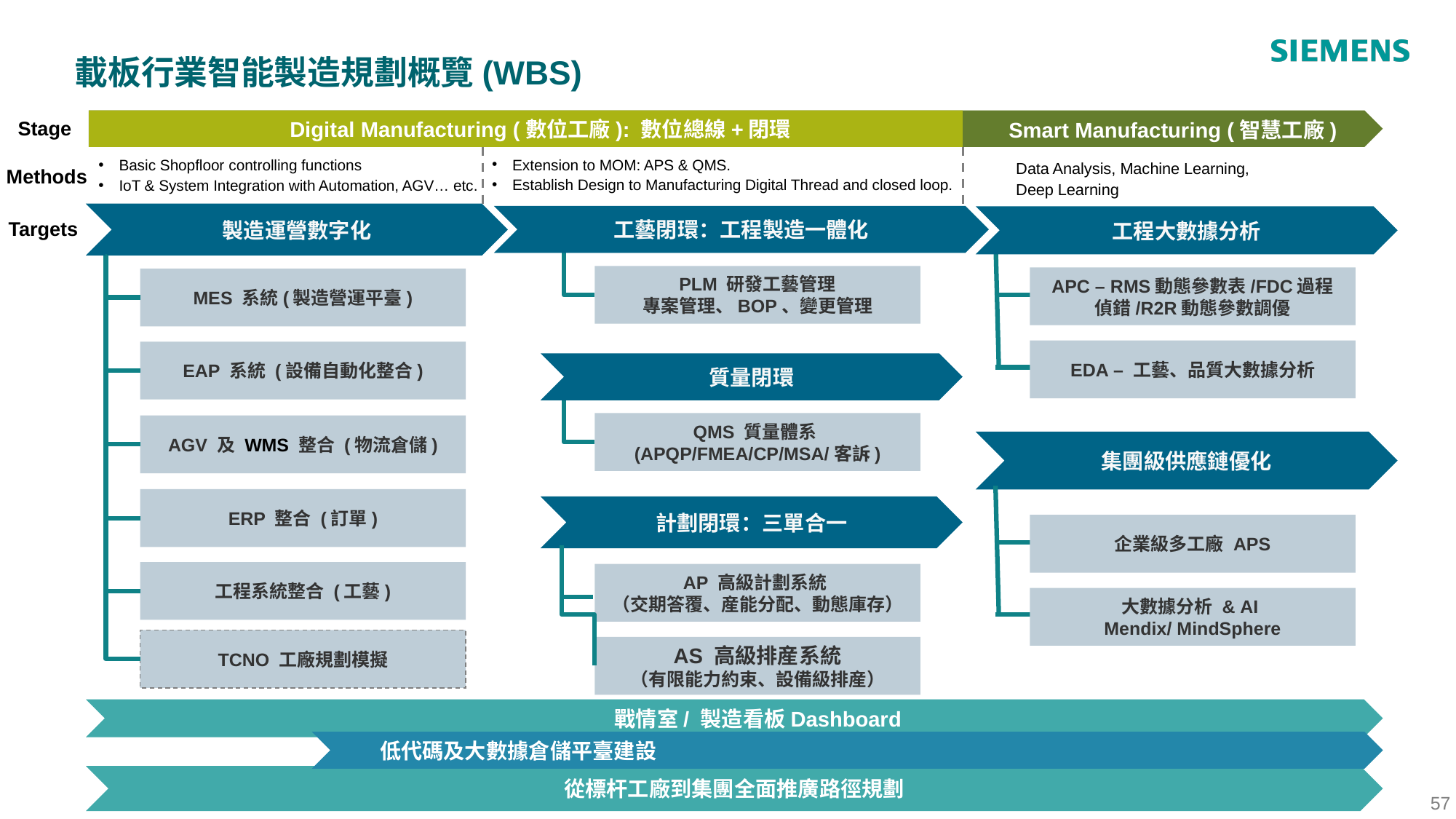

載板行業智能製造規劃概覽(WBS)

Smart Manufacturing (智慧工廠)
Digital Manufacturing (數位工廠): 數位總線+閉環
Stage
Extension to MOM: APS & QMS.
Establish Design to Manufacturing Digital Thread and closed loop.
Basic Shopfloor controlling functions
IoT & System Integration with Automation, AGV… etc.
Data Analysis, Machine Learning, Deep Learning
Methods
製造運營數字化
工藝閉環：工程製造一體化
工程大數據分析
Targets
PLM 研發工藝管理
專案管理、BOP、變更管理
APC – RMS動態參數表/FDC過程偵錯/R2R動態參數調優
MES 系統(製造營運平臺)
EDA – 工藝、品質大數據分析
EAP 系統 (設備自動化整合)
質量閉環
QMS 質量體系
(APQP/FMEA/CP/MSA/客訴)
AGV 及 WMS 整合 (物流倉儲)
集團級供應鏈優化
ERP 整合 (訂單)
計劃閉環：三單合一
企業級多工廠 APS
工程系統整合 (工藝)
AP 高級計劃系統
（交期答覆、産能分配、動態庫存）
大數據分析 & AI
Mendix/ MindSphere
TCNO 工廠規劃模擬
AS 高級排産系統
（有限能力約束、設備級排産）
       戰情室/ 製造看板Dashboard
      低代碼及大數據倉儲平臺建設
從標杆工廠到集團全面推廣路徑規劃
57